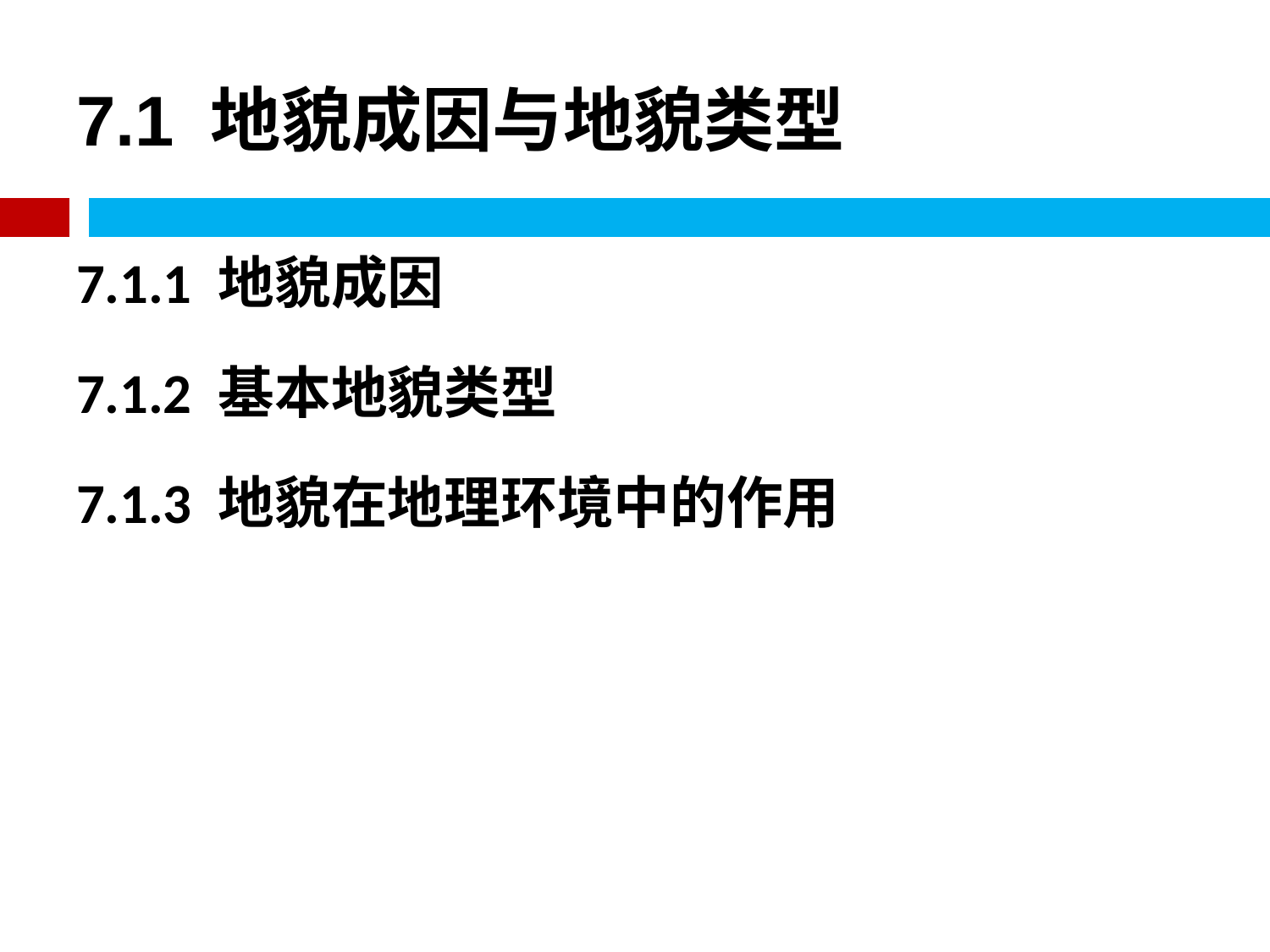

# 7.1 地貌成因与地貌类型
7.1.1 地貌成因
7.1.2 基本地貌类型
7.1.3 地貌在地理环境中的作用